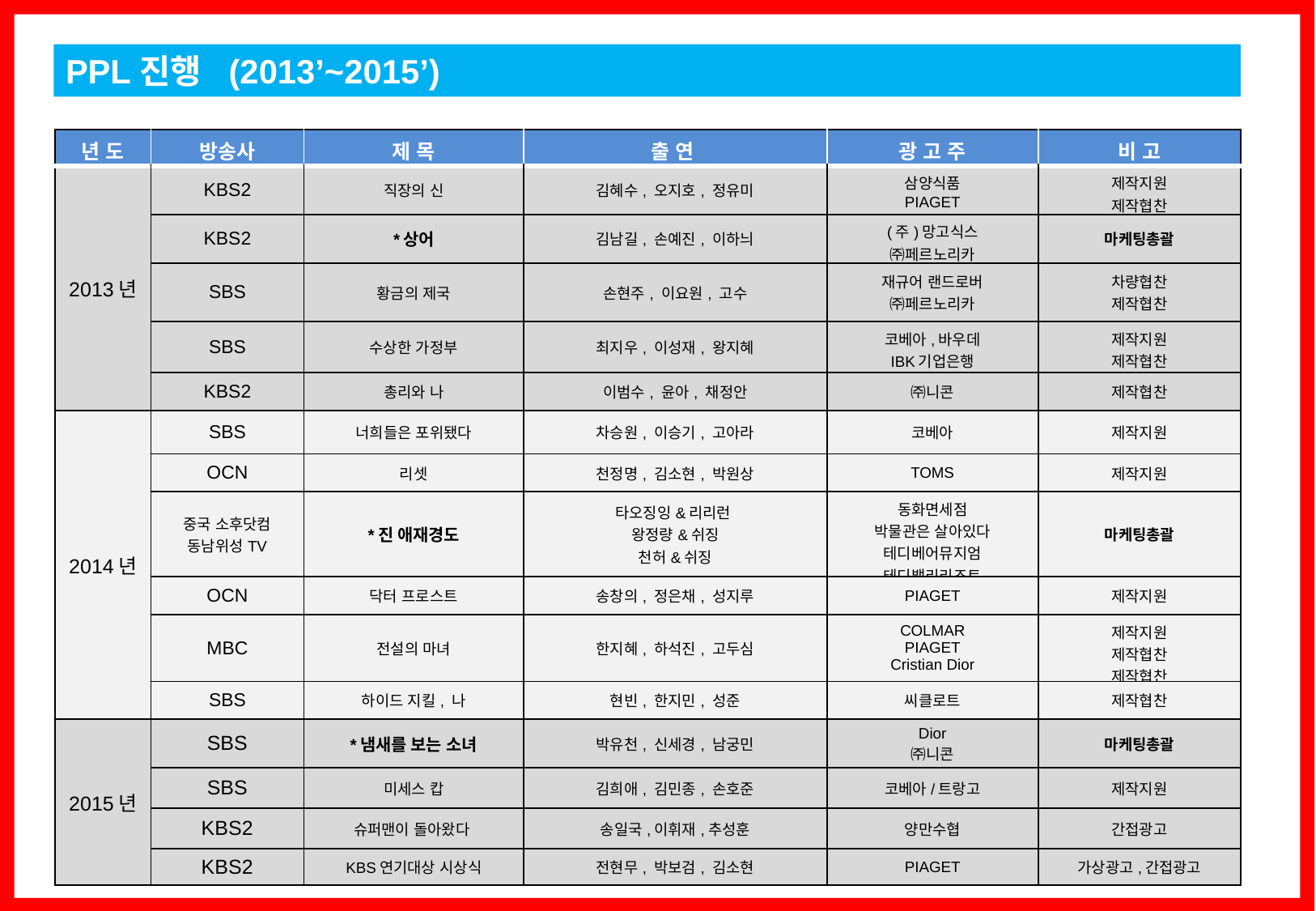

PPL진행  (2013’~2015’)
| 년 도 | 방송사 | 제 목 | 출 연 | 광 고 주 | 비 고 |
| --- | --- | --- | --- | --- | --- |
| 2013년 | KBS2 | 직장의 신 | 김혜수, 오지호, 정유미 | 삼양식품 PIAGET | 제작지원 제작협찬 |
|  | KBS2 | \*상어 | 김남길, 손예진, 이하늬 | (주)망고식스 ㈜페르노리카 | 마케팅총괄 |
|  | SBS | 황금의 제국 | 손현주, 이요원, 고수 | 재규어 랜드로버 ㈜페르노리카 | 차량협찬 제작협찬 |
|  | SBS | 수상한 가정부 | 최지우, 이성재, 왕지혜 | 코베아,바우데 IBK기업은행 | 제작지원 제작협찬 |
|  | KBS2 | 총리와 나 | 이범수, 윤아, 채정안 | ㈜니콘 | 제작협찬 |
| 2014년 | SBS | 너희들은 포위됐다 | 차승원, 이승기, 고아라 | 코베아 | 제작지원 |
|  | OCN | 리셋 | 천정명, 김소현, 박원상 | TOMS | 제작지원 |
|  | 중국 소후닷컴 동남위성TV | \*진 애재경도 | 타오징잉&리리런 왕정량&쉬징 천허&쉬징 | 동화면세점 박물관은 살아있다 테디베어뮤지엄 테디밸리리조트 | 마케팅총괄 |
|  | OCN | 닥터 프로스트 | 송창의, 정은채, 성지루 | PIAGET | 제작지원 |
|  | MBC | 전설의 마녀 | 한지혜, 하석진, 고두심 | COLMAR PIAGET Cristian Dior | 제작지원 제작협찬 제작협찬 |
|  | SBS | 하이드 지킬, 나 | 현빈, 한지민, 성준 | 씨클로트 | 제작협찬 |
| 2015년 | SBS | \*냄새를 보는 소녀 | 박유천, 신세경, 남궁민 | Dior ㈜니콘 | 마케팅총괄 |
|  | SBS | 미세스 캅 | 김희애, 김민종, 손호준 | 코베아/트랑고 | 제작지원 |
|  | KBS2 | 슈퍼맨이 돌아왔다 | 송일국,이휘재,추성훈 | 양만수협 | 간접광고 |
|  | KBS2 | KBS연기대상 시상식 | 전현무, 박보검, 김소현 | PIAGET | 가상광고,간접광고 |